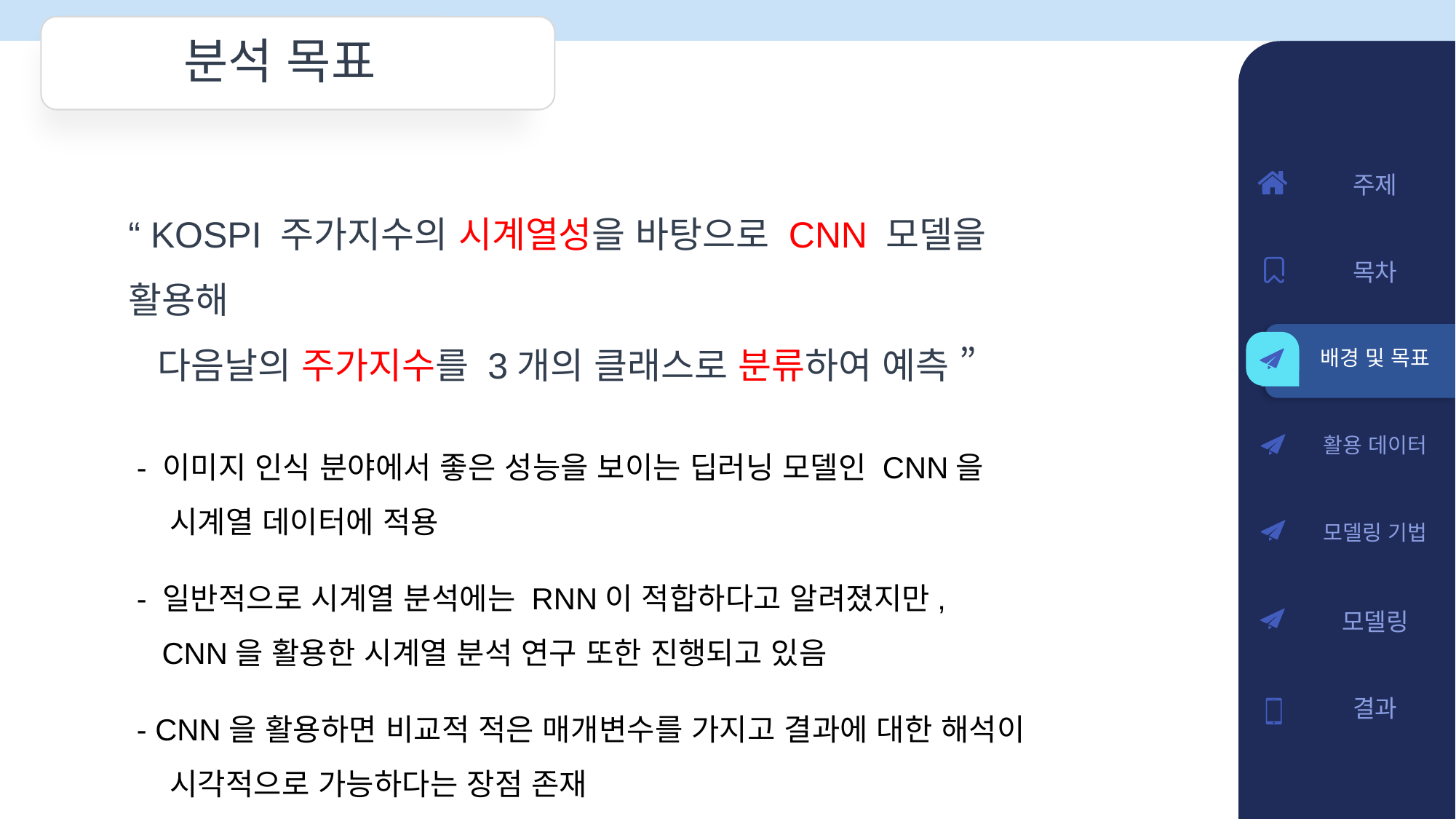

분석 목표

주제

목차

배경 및 목표

활용 데이터

모델링 기법

모델링

결과

“ KOSPI 주가지수의 시계열성을 바탕으로 CNN 모델을 활용해
  다음날의 주가지수를 3개의 클래스로 분류하여 예측 ”

 - 이미지 인식 분야에서 좋은 성능을 보이는 딥러닝 모델인 CNN을
    시계열 데이터에 적용

 - 일반적으로 시계열 분석에는 RNN이 적합하다고 알려졌지만,
    CNN을 활용한 시계열 분석 연구 또한 진행되고 있음

 - CNN을 활용하면 비교적 적은 매개변수를 가지고 결과에 대한 해석이
    시각적으로 가능하다는 장점 존재